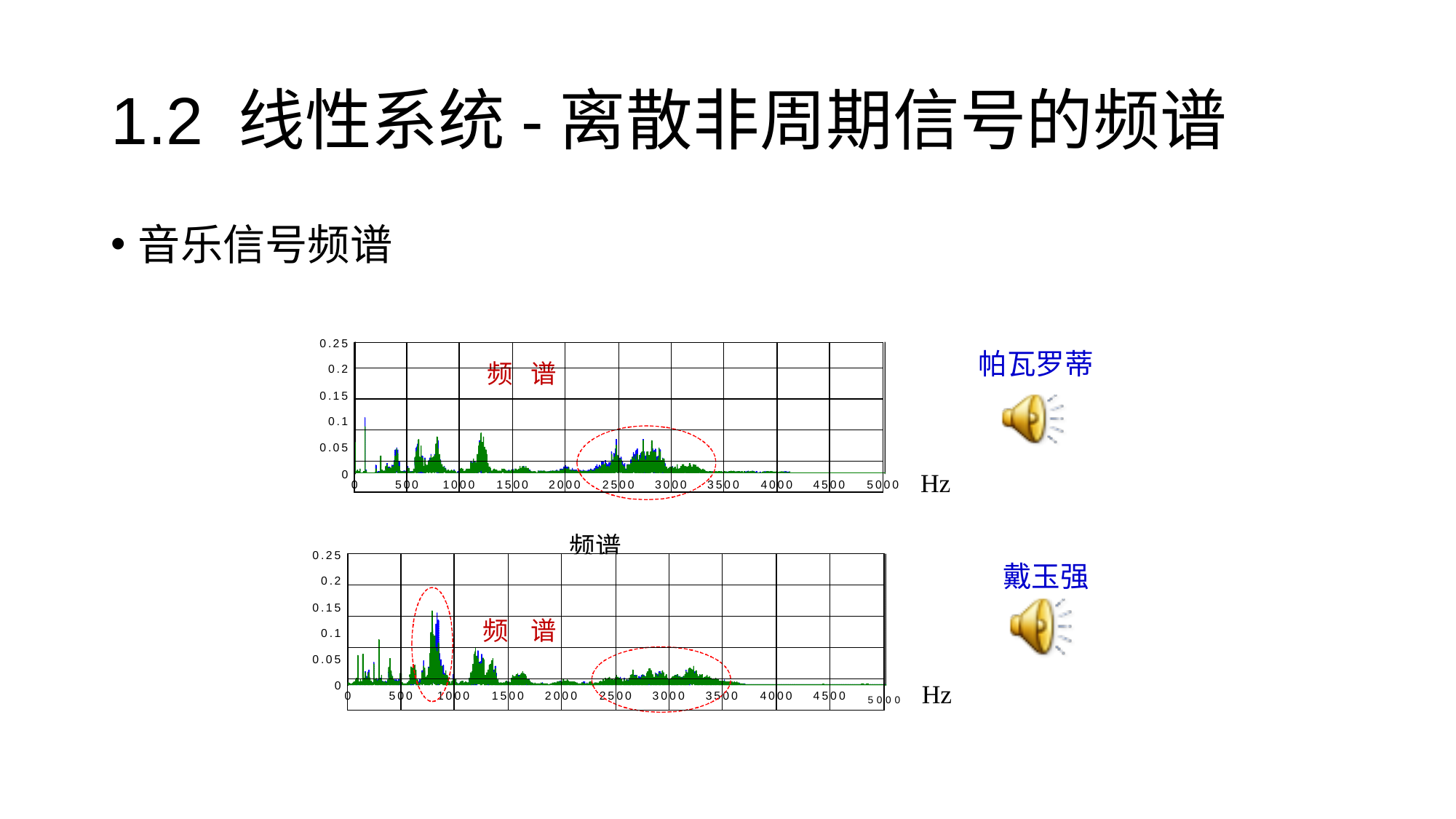

# 1.2 线性系统-离散非周期信号的频谱
音乐信号频谱
0.25

|  |  |  |  |  |  |  |  |  |  |
| --- | --- | --- | --- | --- | --- | --- | --- | --- | --- |
|  |  | 频 | 谱 |  |  |  |  |  |  |
|  |  |  |  |  |  |  |  |  |  |
|  |  |  |  |  |  |  |  |  |  |
|  |  |  |  |  |  |  |  |  |  |

帕瓦罗蒂

0.2
0.15

0.1
0.05
Hz
0

0
500
1000
1500
2000
2500
3000
3500
4000
4500
5000
频谱
0.25

|  |  |  |  |  |  |  |  |  |  |
| --- | --- | --- | --- | --- | --- | --- | --- | --- | --- |
|  |  |  |  |  |  |  |  |  |  |
|  |  | 频 | 谱 |  |  |  |  |  |  |
|  |  |  |  |  |  |  |  |  |  |
|  |  |  |  |  |  |  |  |  |  |

戴玉强

0.2

0.15
0.1

0.05

5000	Hz
0

0
500
1000
1500
2000
2500
3000
3500
4000
4500